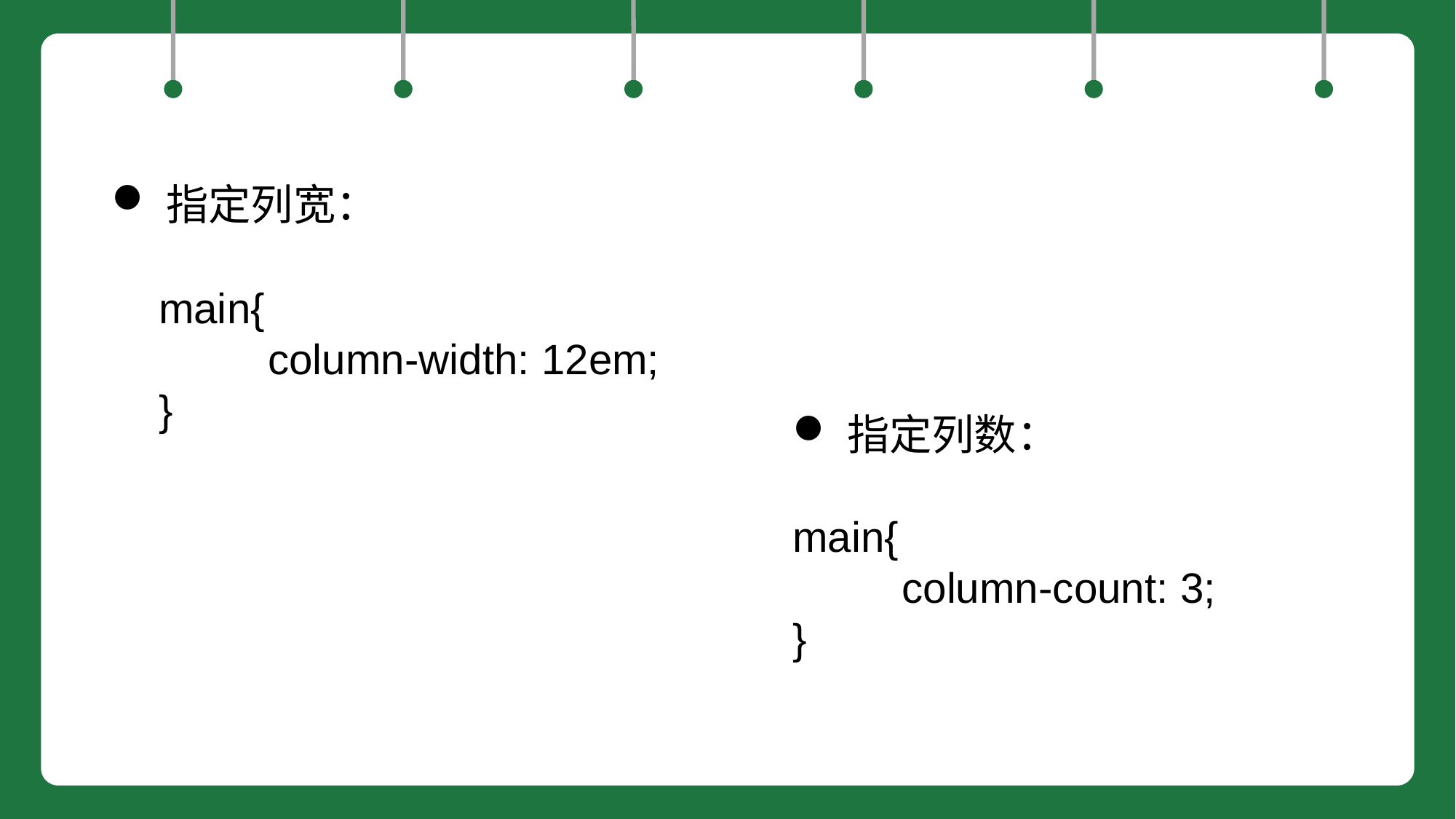

指定列宽：
main{
	column-width: 12em;
}
指定列数：

main{
	column-count: 3;
}